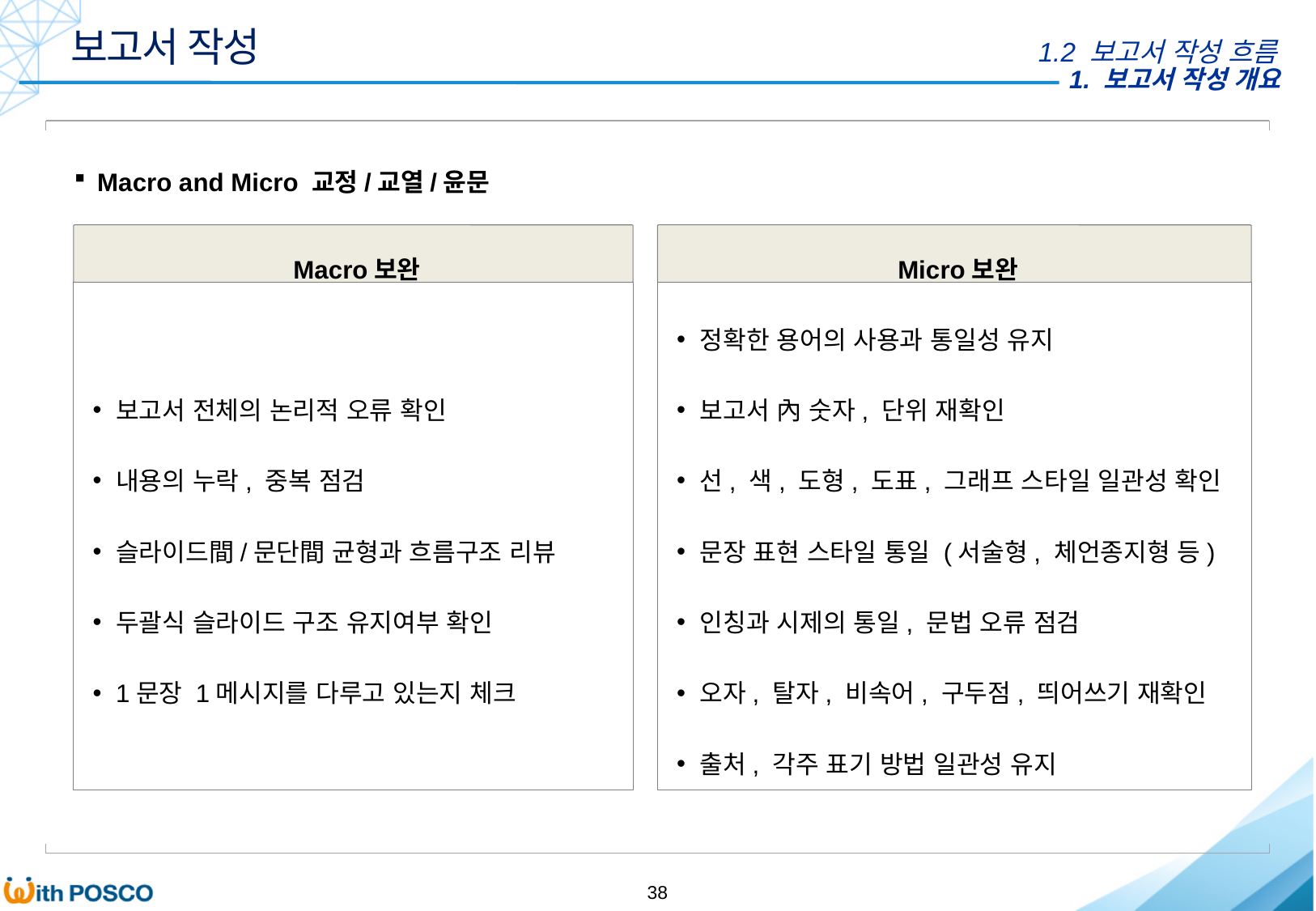

보고서 작성
1.2 보고서 작성 흐름
Macro and Micro 교정/교열/윤문
Macro보완
Micro보완
보고서 전체의 논리적 오류 확인
내용의 누락, 중복 점검
슬라이드間/문단間 균형과 흐름구조 리뷰
두괄식 슬라이드 구조 유지여부 확인
1문장 1메시지를 다루고 있는지 체크
정확한 용어의 사용과 통일성 유지
보고서 內 숫자, 단위 재확인
선, 색, 도형, 도표, 그래프 스타일 일관성 확인
문장 표현 스타일 통일 (서술형, 체언종지형 등)
인칭과 시제의 통일, 문법 오류 점검
오자, 탈자, 비속어, 구두점, 띄어쓰기 재확인
출처, 각주 표기 방법 일관성 유지